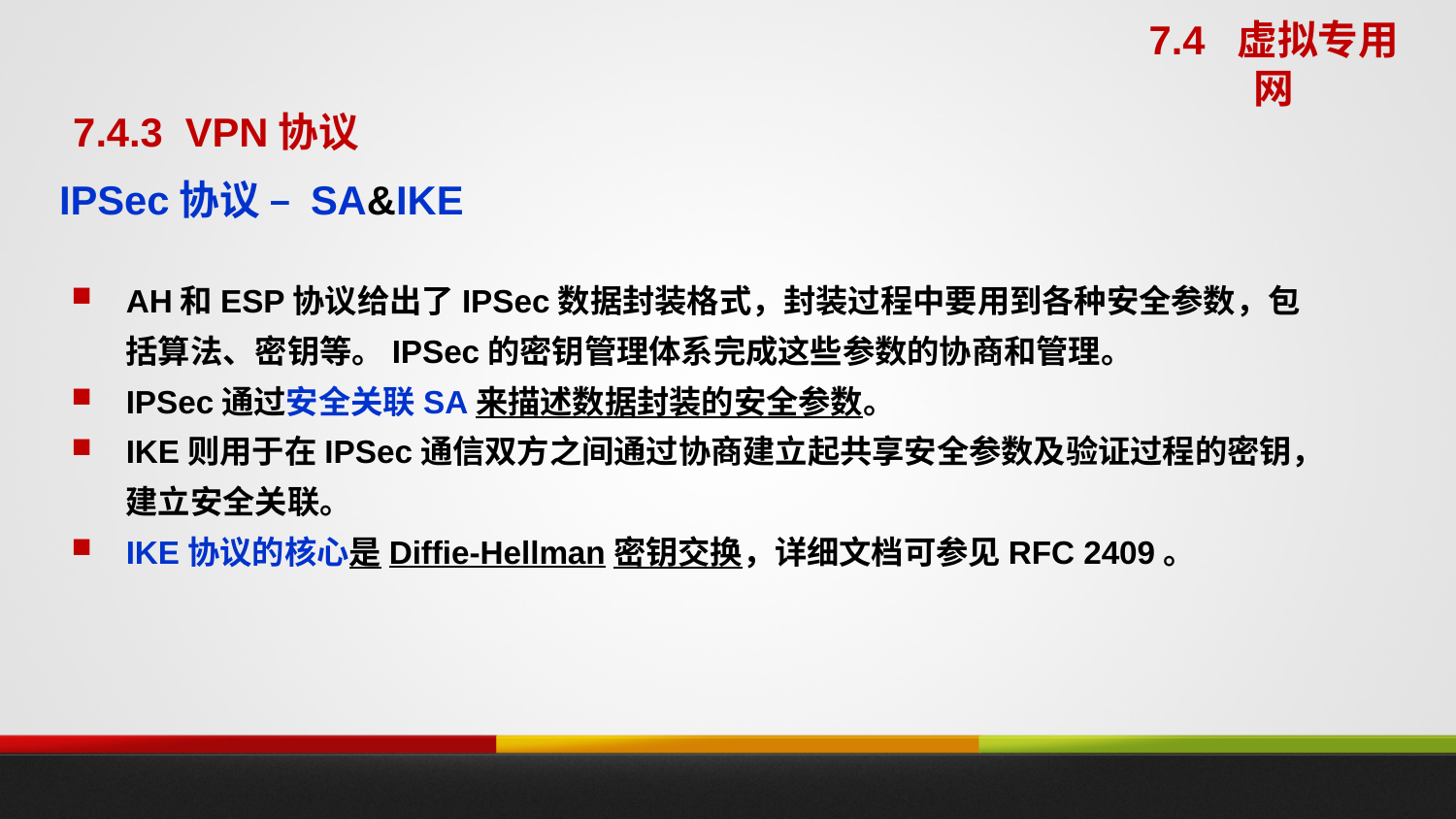

7.4  虚拟专用网
7.4.3  VPN协议
IPSec协议 – SA&IKE
AH和ESP协议给出了IPSec数据封装格式，封装过程中要用到各种安全参数，包括算法、密钥等。IPSec的密钥管理体系完成这些参数的协商和管理。
IPSec通过安全关联SA来描述数据封装的安全参数。
IKE则用于在IPSec通信双方之间通过协商建立起共享安全参数及验证过程的密钥，建立安全关联。
IKE协议的核心是Diffie-Hellman密钥交换，详细文档可参见RFC 2409。